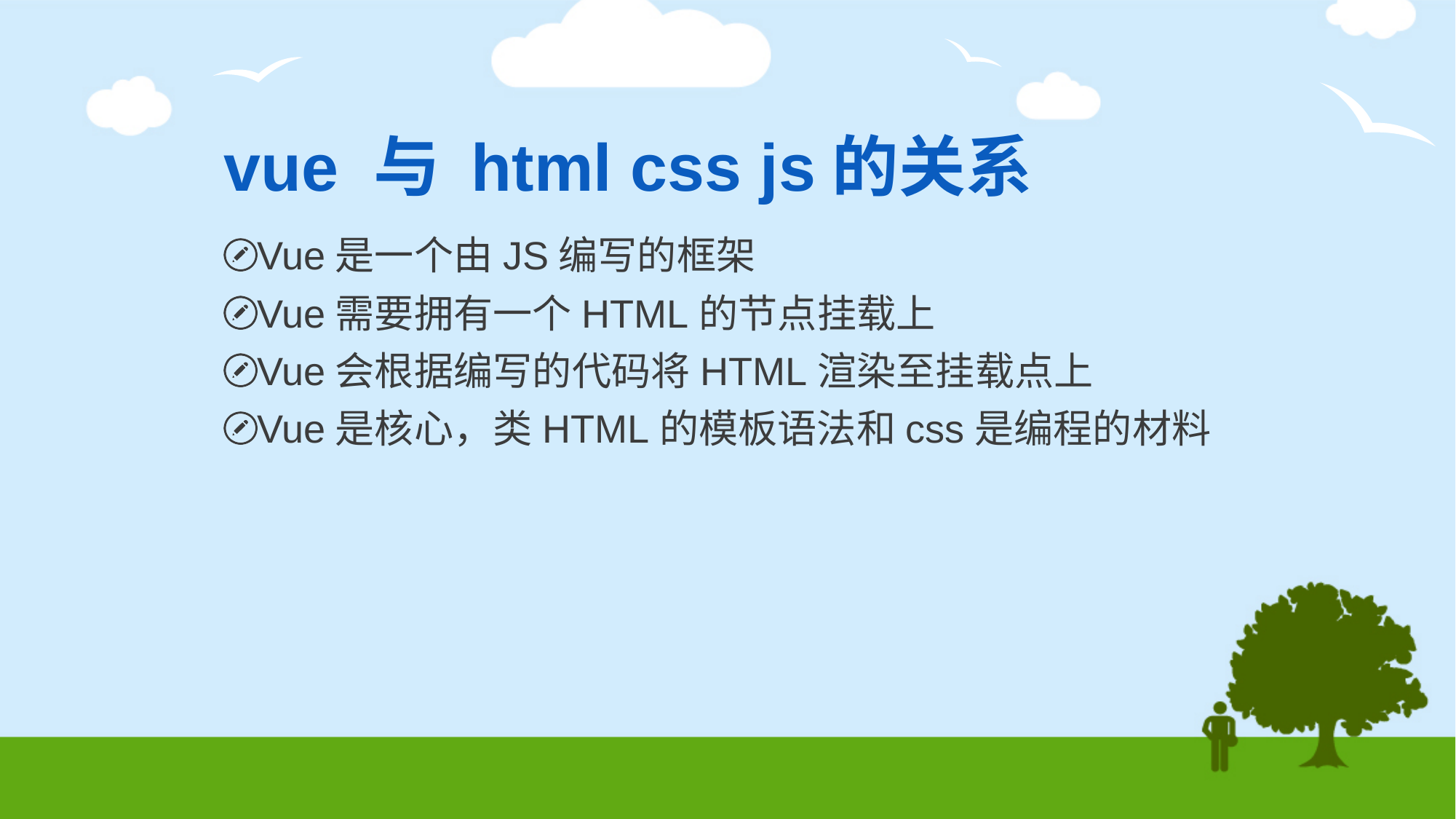

# vue 与 html css js的关系
Vue是一个由JS编写的框架
Vue需要拥有一个HTML的节点挂载上
Vue会根据编写的代码将HTML渲染至挂载点上
Vue是核心，类HTML的模板语法和css是编程的材料